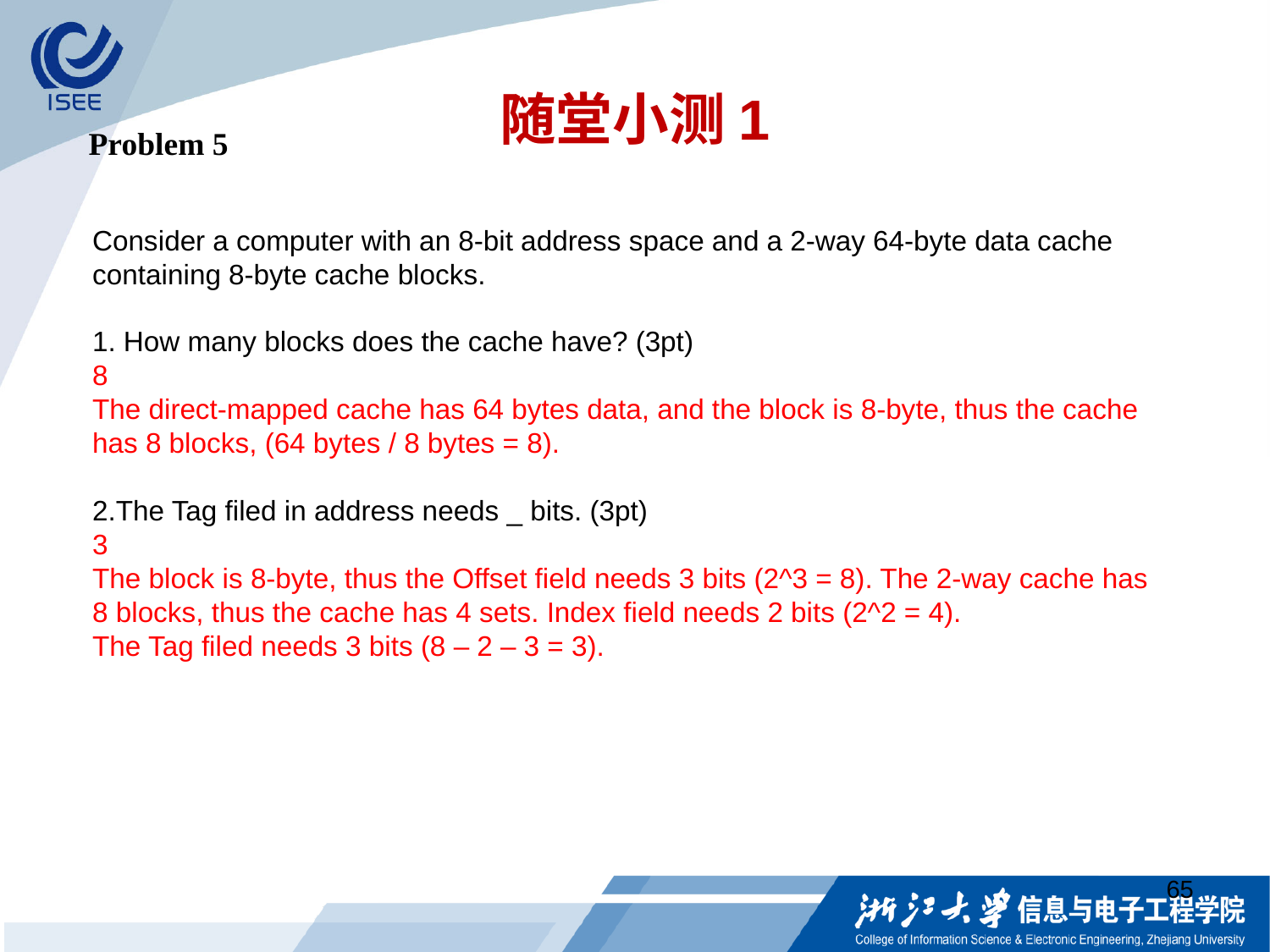

# 随堂小测1
Problem 5
Consider a computer with an 8-bit address space and a 2-way 64-byte data cache containing 8-byte cache blocks.

1. How many blocks does the cache have? (3pt)
8
The direct-mapped cache has 64 bytes data, and the block is 8-byte, thus the cache has 8 blocks, (64 bytes / 8 bytes = 8).

2.The Tag filed in address needs _ bits. (3pt)
3
The block is 8-byte, thus the Offset field needs 3 bits (2^3 = 8). The 2-way cache has 8 blocks, thus the cache has 4 sets. Index field needs 2 bits (2^2 = 4).
The Tag filed needs 3 bits (8 – 2 – 3 = 3).
65